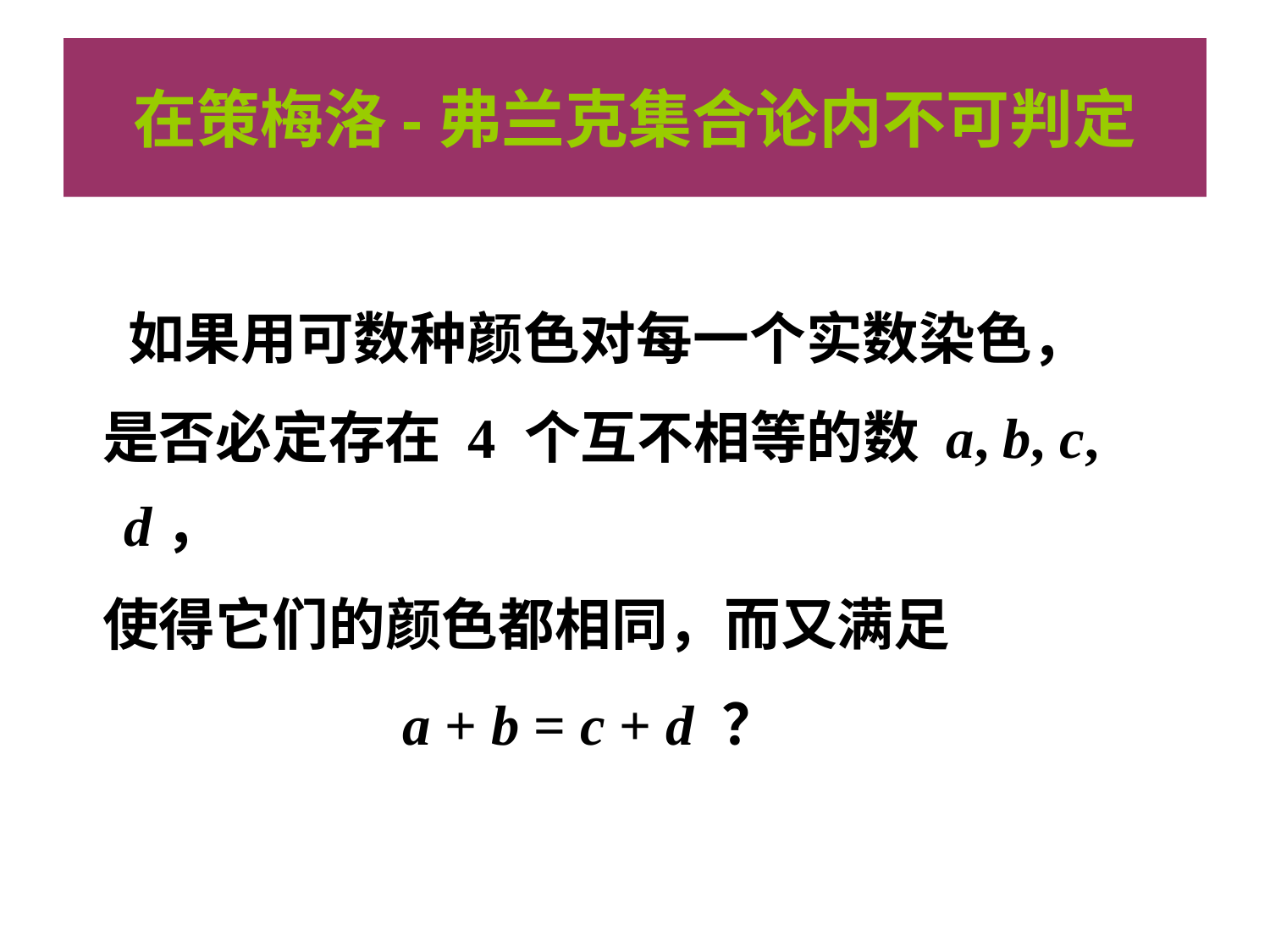

# 在策梅洛-弗兰克集合论内不可判定
   如果用可数种颜色对每一个实数染色，
 是否必定存在 4 个互不相等的数 a, b, c, d，
 使得它们的颜色都相同，而又满足
                       a + b = c + d ？